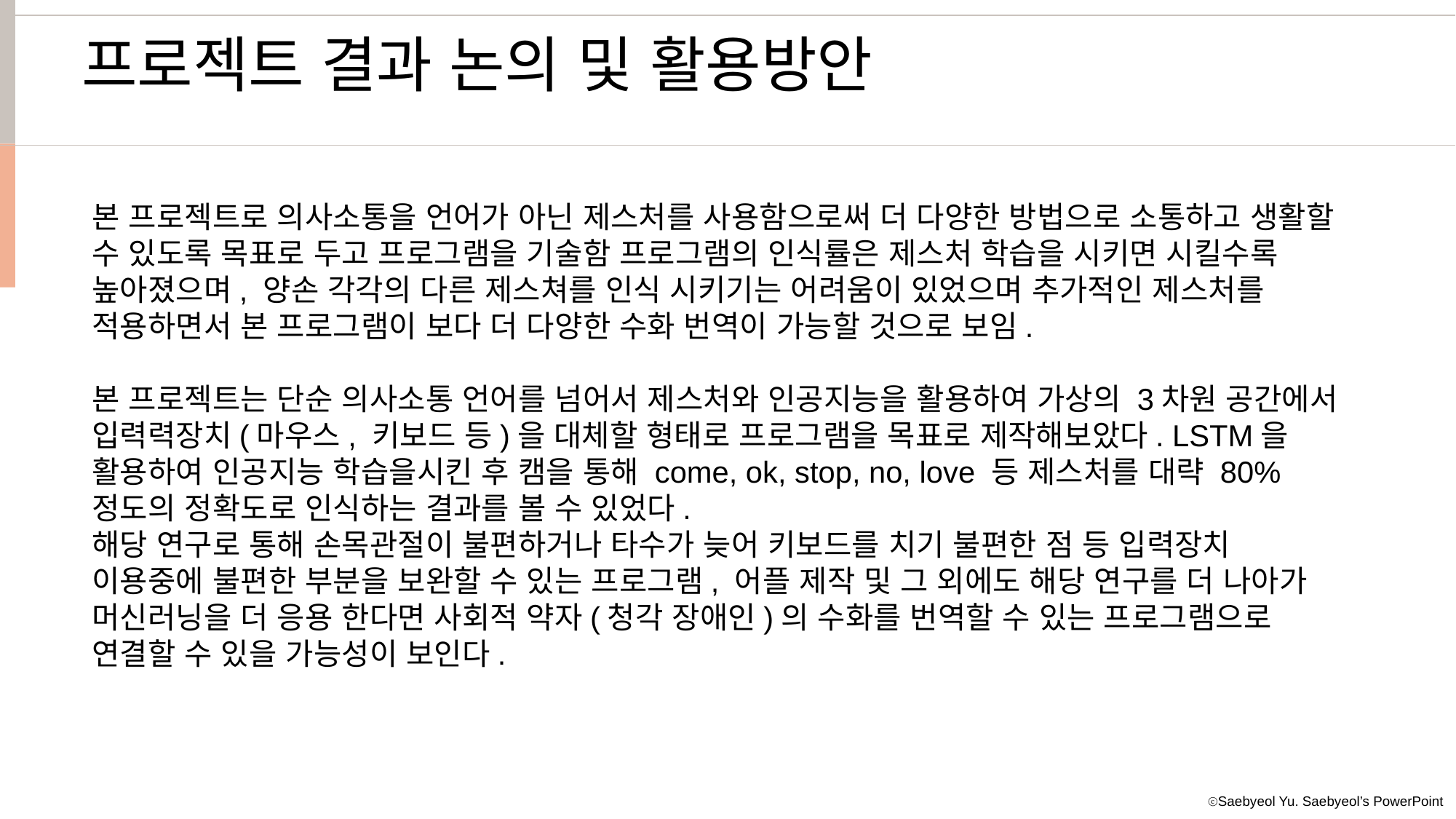

프로젝트 결과 논의 및 활용방안

본 프로젝트로 의사소통을 언어가 아닌 제스처를 사용함으로써 더 다양한 방법으로 소통하고 생활할 수 있도록 목표로 두고 프로그램을 기술함 프로그램의 인식률은 제스처 학습을 시키면 시킬수록 높아졌으며, 양손 각각의 다른 제스쳐를 인식 시키기는 어려움이 있었으며 추가적인 제스처를 적용하면서 본 프로그램이 보다 더 다양한 수화 번역이 가능할 것으로 보임.

본 프로젝트는 단순 의사소통 언어를 넘어서 제스처와 인공지능을 활용하여 가상의 3차원 공간에서 입력력장치(마우스, 키보드 등)을 대체할 형태로 프로그램을 목표로 제작해보았다. LSTM을 활용하여 인공지능 학습을시킨 후 캠을 통해 come, ok, stop, no, love 등 제스처를 대략 80%정도의 정확도로 인식하는 결과를 볼 수 있었다.
해당 연구로 통해 손목관절이 불편하거나 타수가 늦어 키보드를 치기 불편한 점 등 입력장치 이용중에 불편한 부분을 보완할 수 있는 프로그램, 어플 제작 및 그 외에도 해당 연구를 더 나아가 머신러닝을 더 응용 한다면 사회적 약자(청각 장애인)의 수화를 번역할 수 있는 프로그램으로 연결할 수 있을 가능성이 보인다.